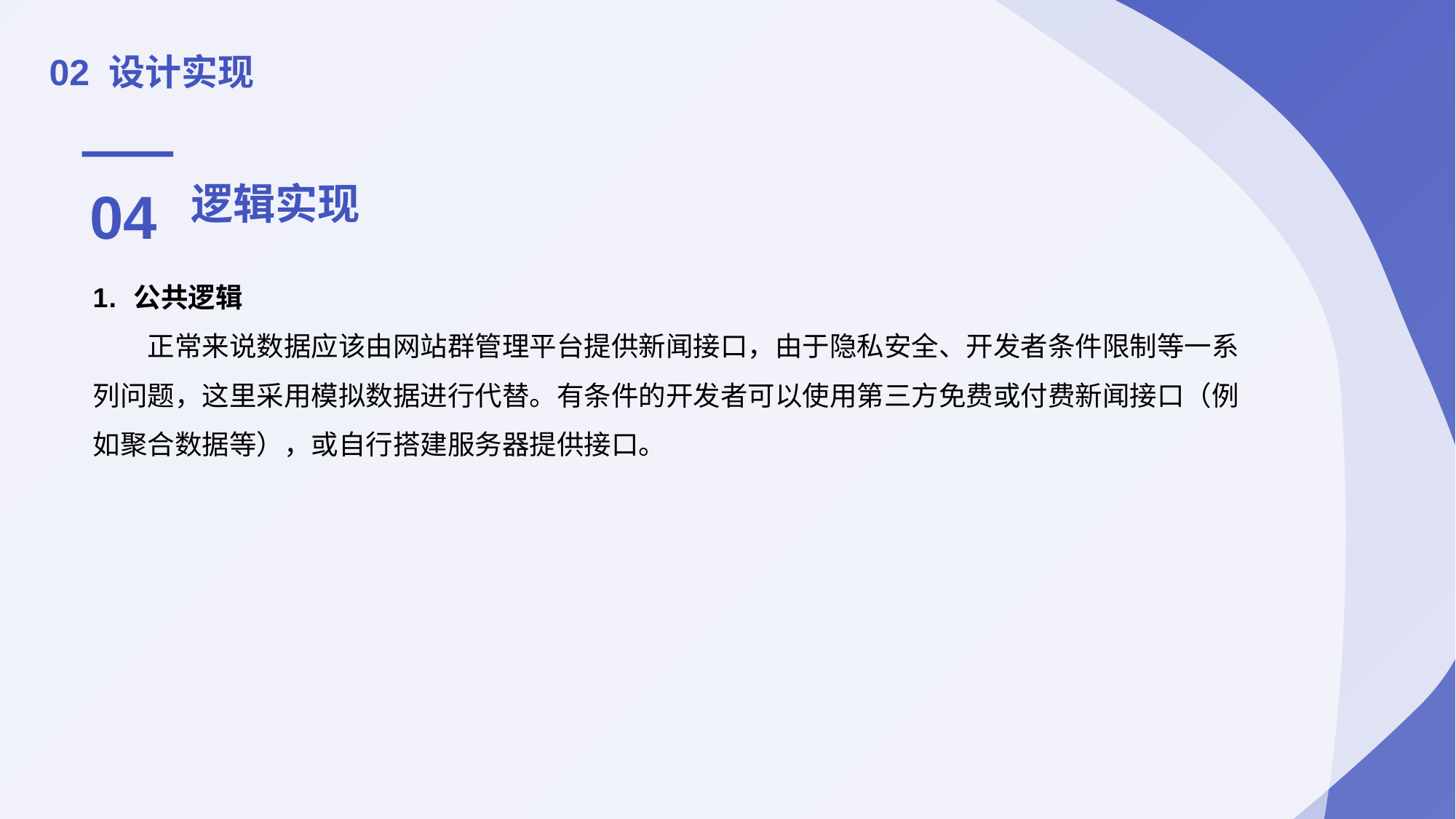

02 设计实现
04

逻辑实现
公共逻辑
正常来说数据应该由网站群管理平台提供新闻接口，由于隐私安全、开发者条件限制等一系列问题，这里采用模拟数据进行代替。有条件的开发者可以使用第三方免费或付费新闻接口（例如聚合数据等），或自行搭建服务器提供接口。